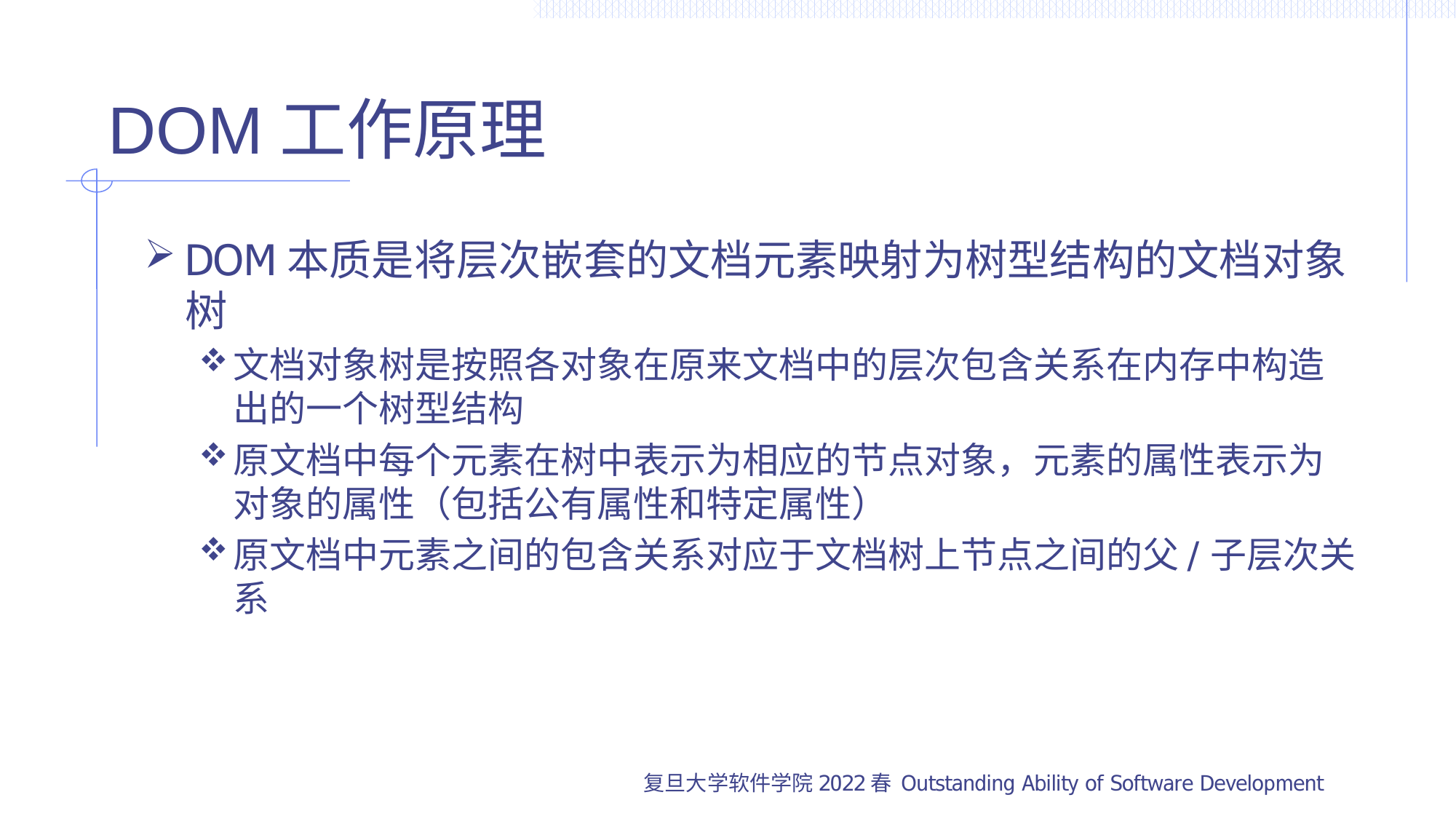

# DOM工作原理
DOM本质是将层次嵌套的文档元素映射为树型结构的文档对象树
文档对象树是按照各对象在原来文档中的层次包含关系在内存中构造出的一个树型结构
原文档中每个元素在树中表示为相应的节点对象，元素的属性表示为对象的属性（包括公有属性和特定属性）
原文档中元素之间的包含关系对应于文档树上节点之间的父/子层次关系